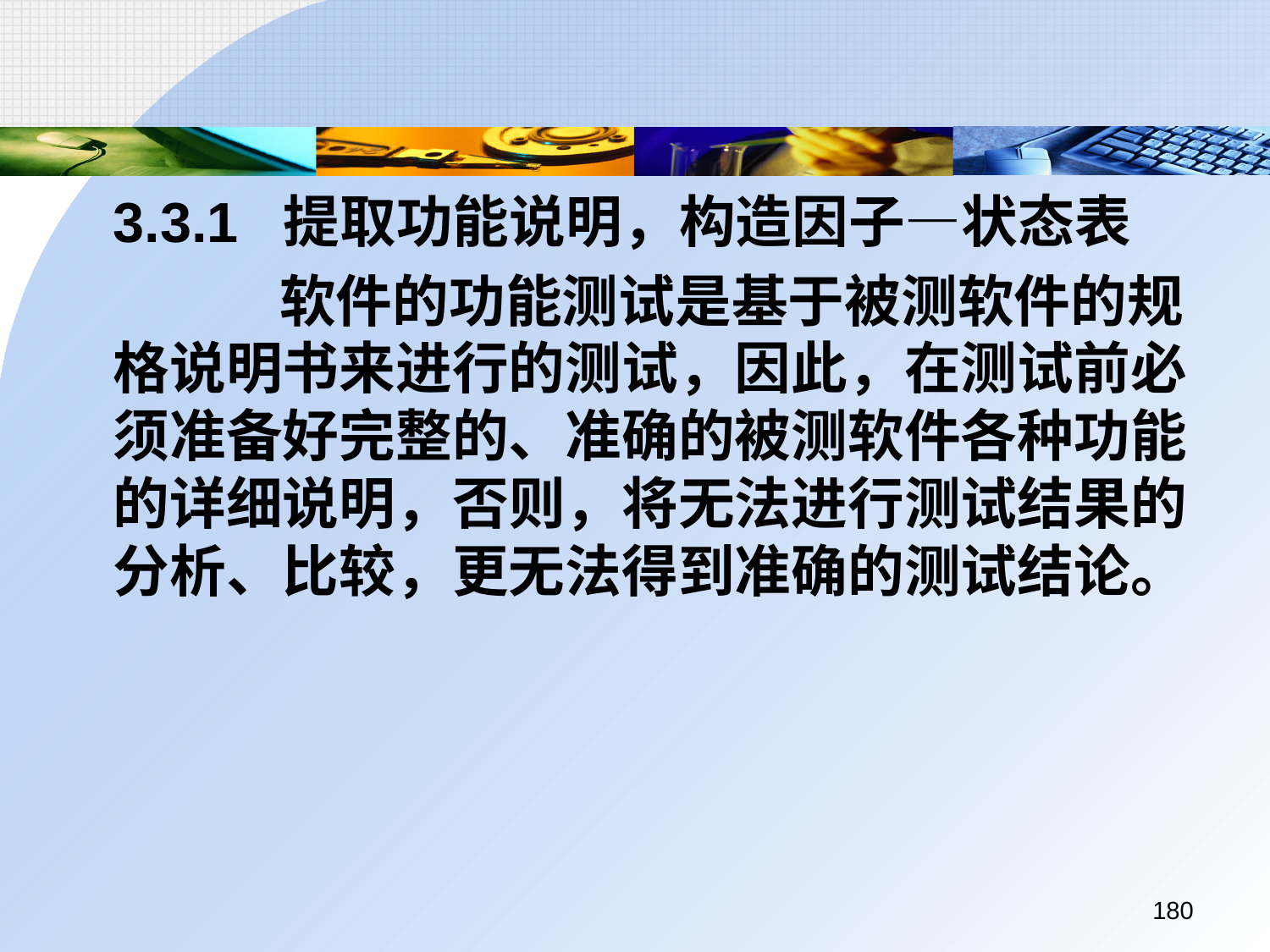

3.3.1  提取功能说明，构造因子—状态表
		  软件的功能测试是基于被测软件的规格说明书来进行的测试，因此，在测试前必须准备好完整的、准确的被测软件各种功能的详细说明，否则，将无法进行测试结果的分析、比较，更无法得到准确的测试结论。

180